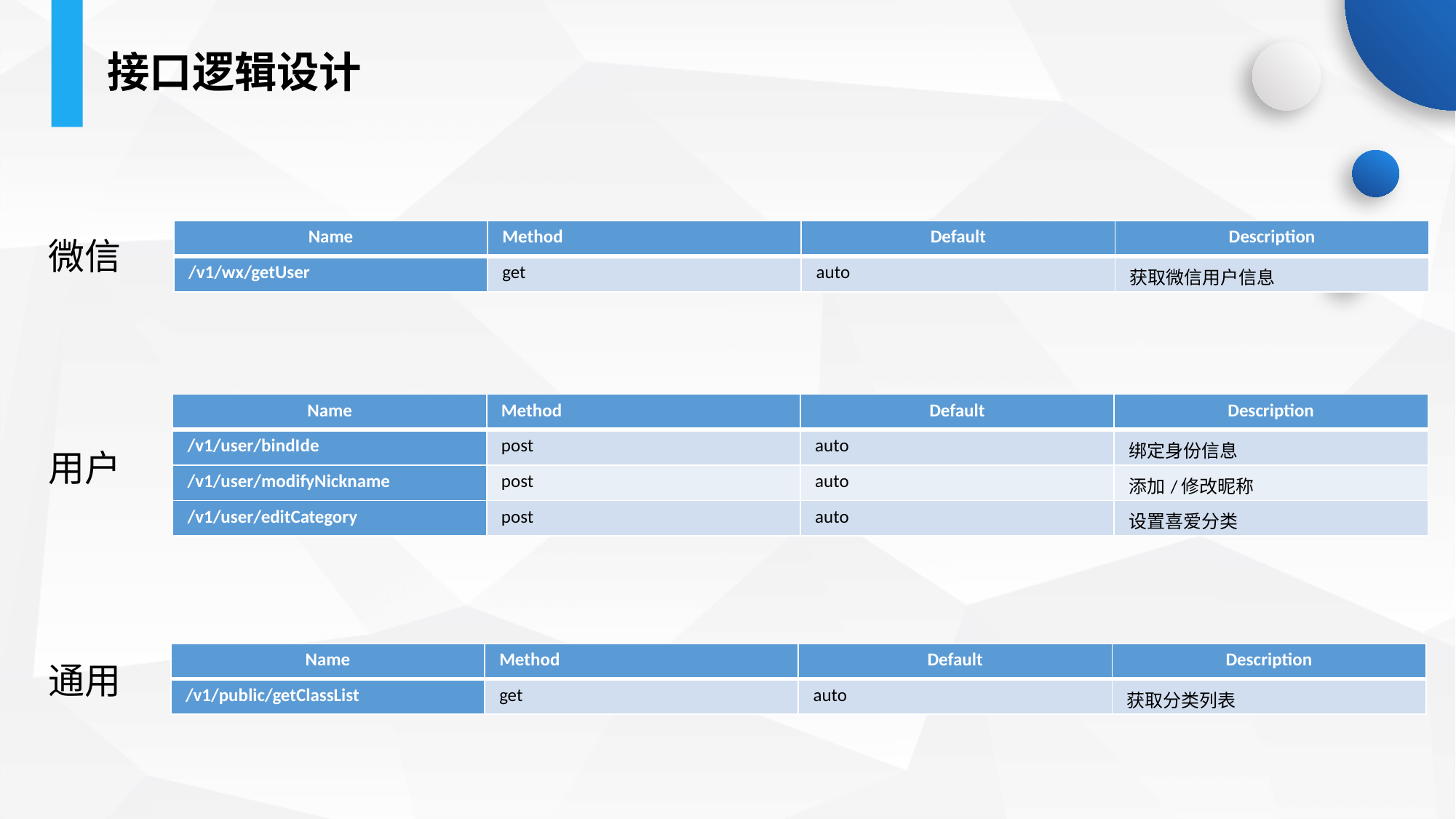

接口逻辑设计

| Name | Method | Default | Description |
| --- | --- | --- | --- |
| /v1/wx/getUser | get | auto | 获取微信用户信息 |
微信

| Name | Method | Default | Description |
| --- | --- | --- | --- |
| /v1/user/bindIde | post | auto | 绑定身份信息 |
| /v1/user/modifyNickname | post | auto | 添加/修改昵称 |
| /v1/user/editCategory | post | auto | 设置喜爱分类 |
用户
| Name | Method | Default | Description |
| --- | --- | --- | --- |
| /v1/public/getClassList | get | auto | 获取分类列表 |
通用